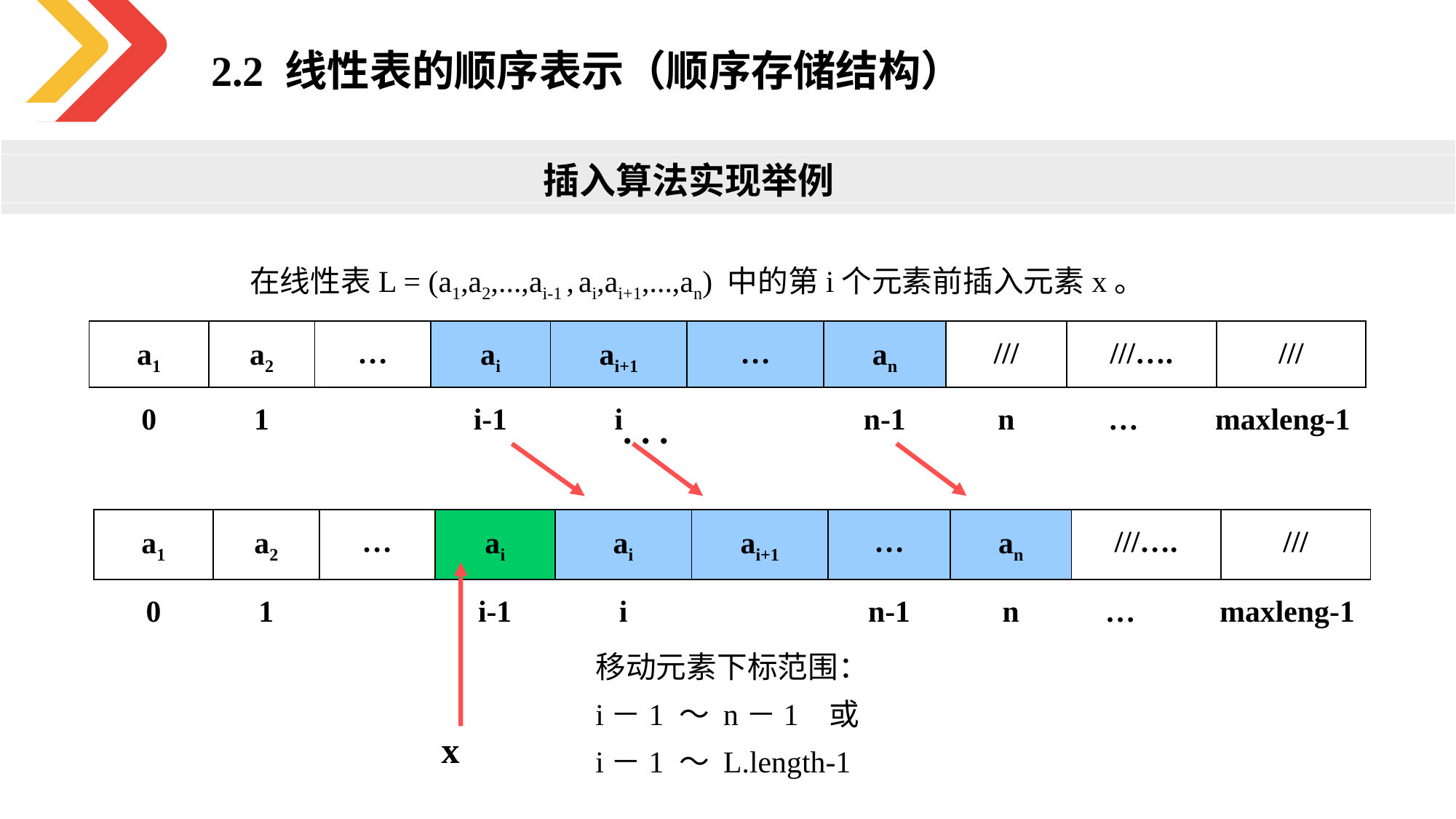

2.2 线性表的顺序表示（顺序存储结构）

插入算法实现举例
    在线性表L = (a1,a2,...,ai-1 , ai,ai+1,...,an) 中的第i个元素前插入元素x。
| a1 | a2 | … | ai | ai+1 | … | an | /// | ///…. | /// |
| --- | --- | --- | --- | --- | --- | --- | --- | --- | --- |
| 0 | 1 |  | i-1 | i |  | n-1 | n | … maxleng-1 |  |
. . .

| a1 | a2 | … | ai | ai | ai+1 | … | an | ///…. | /// |
| --- | --- | --- | --- | --- | --- | --- | --- | --- | --- |
| 0 | 1 |  | i-1 | i |  | n-1 | n | … maxleng-1 |  |

移动元素下标范围：
i－1 ～ n－1   或
i－1 ～ L.length-1
x